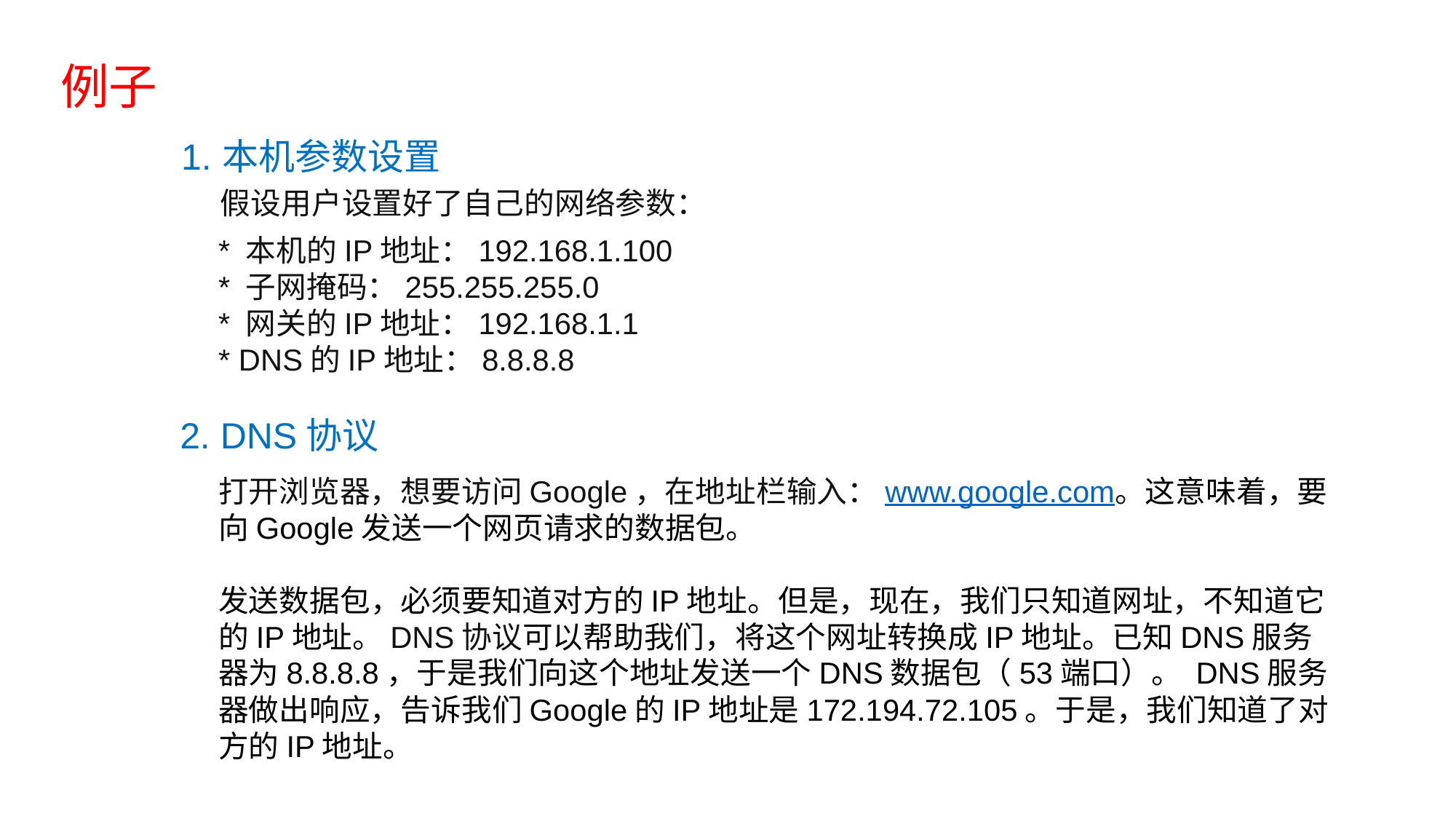

例子
本机参数设置
假设用户设置好了自己的网络参数：
* 本机的IP地址：192.168.1.100
* 子网掩码：255.255.255.0
* 网关的IP地址：192.168.1.1
* DNS的IP地址：8.8.8.8
2. DNS协议
打开浏览器，想要访问Google，在地址栏输入：www.google.com。这意味着，要向Google发送一个网页请求的数据包。

发送数据包，必须要知道对方的IP地址。但是，现在，我们只知道网址，不知道它的IP地址。DNS协议可以帮助我们，将这个网址转换成IP地址。已知DNS服务器为8.8.8.8，于是我们向这个地址发送一个DNS数据包（53端口）。 DNS服务器做出响应，告诉我们Google的IP地址是172.194.72.105。于是，我们知道了对方的IP地址。